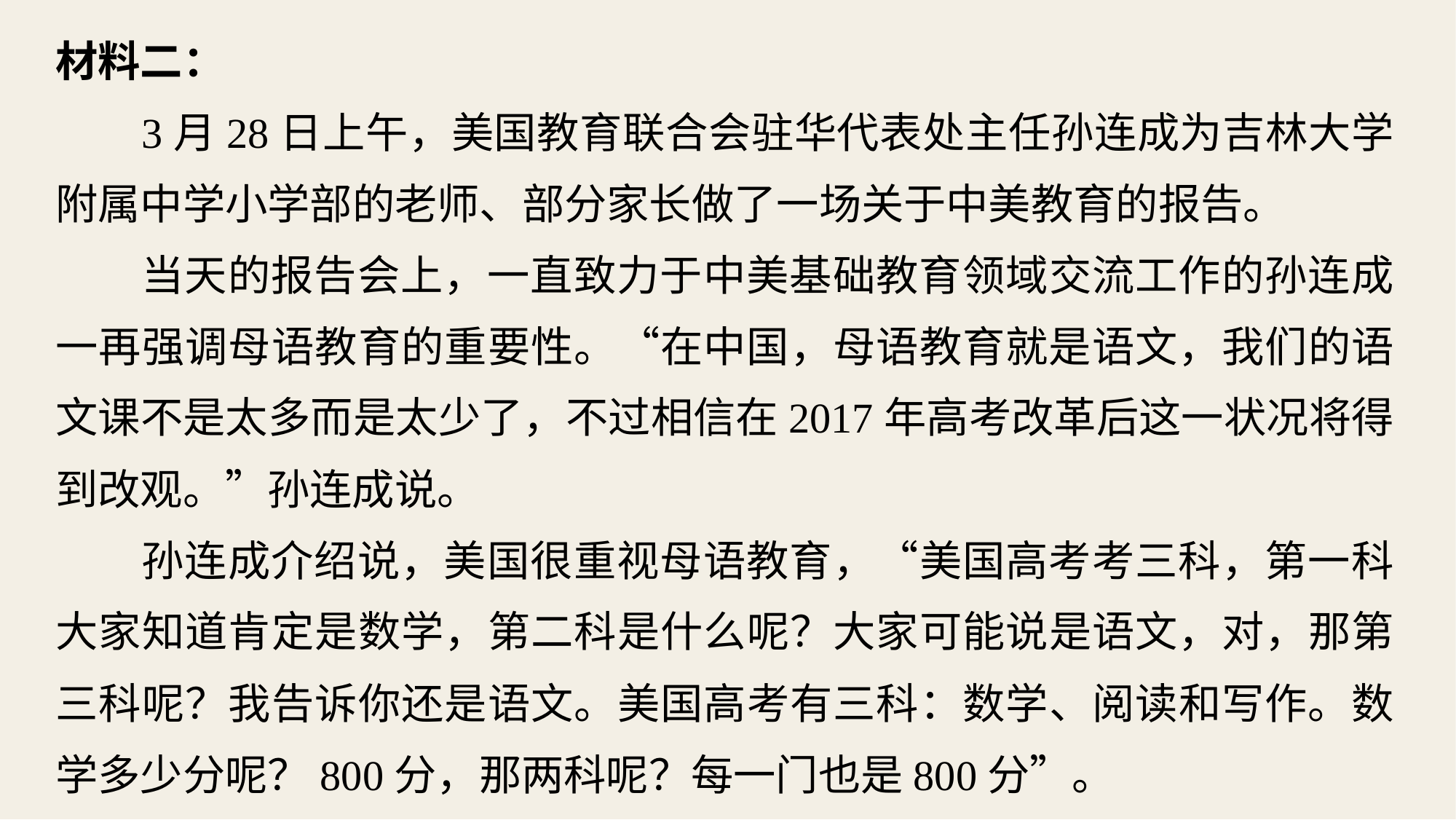

材料二：
3月28日上午，美国教育联合会驻华代表处主任孙连成为吉林大学附属中学小学部的老师、部分家长做了一场关于中美教育的报告。
当天的报告会上，一直致力于中美基础教育领域交流工作的孙连成一再强调母语教育的重要性。“在中国，母语教育就是语文，我们的语文课不是太多而是太少了，不过相信在2017年高考改革后这一状况将得到改观。”孙连成说。
孙连成介绍说，美国很重视母语教育，“美国高考考三科，第一科大家知道肯定是数学，第二科是什么呢？大家可能说是语文，对，那第三科呢？我告诉你还是语文。美国高考有三科：数学、阅读和写作。数学多少分呢？800分，那两科呢？每一门也是800分”。